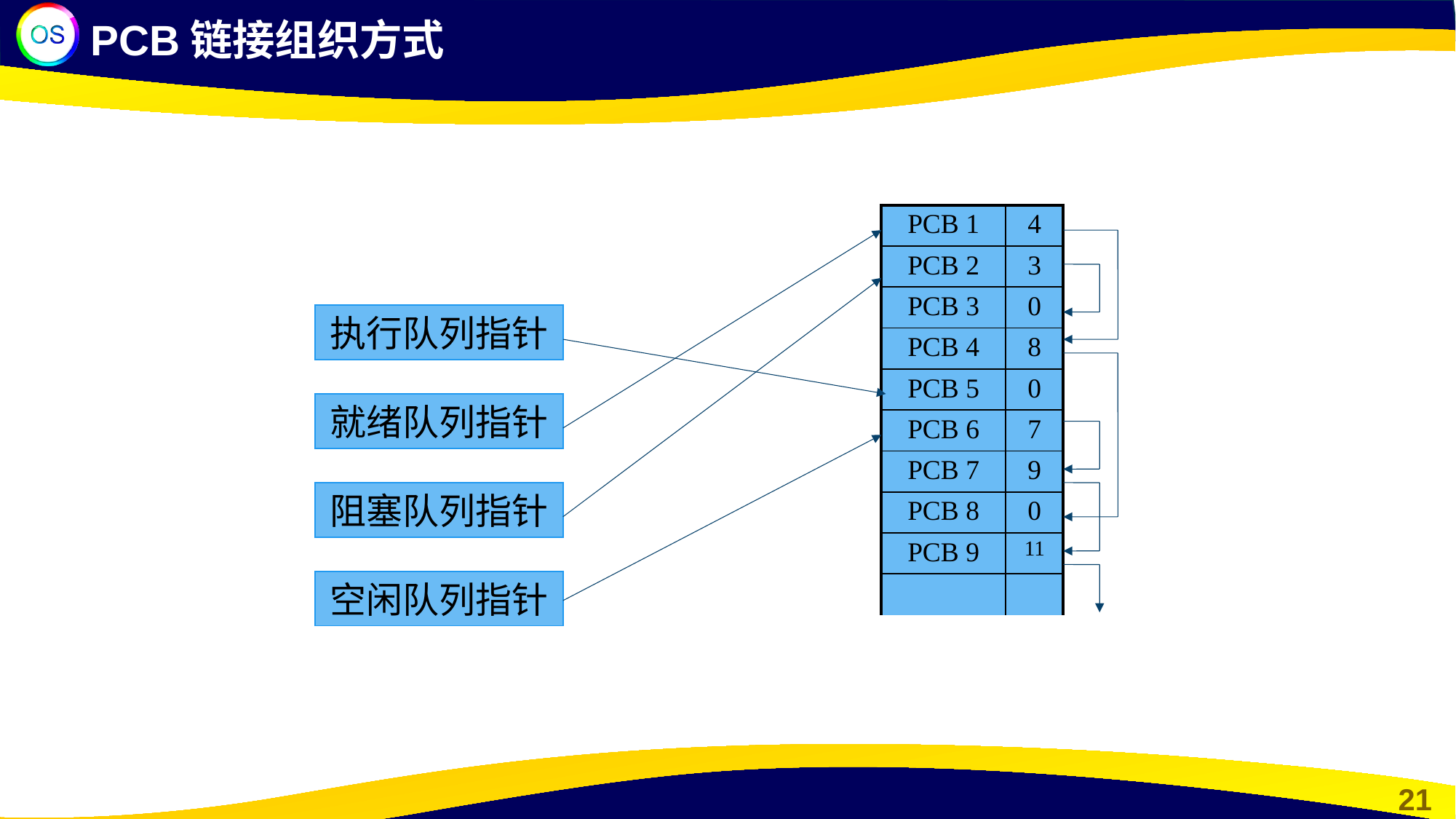

PCB链接组织方式
| PCB 1 | 4 |
| --- | --- |
| PCB 2 | 3 |
| PCB 3 | 0 |
| PCB 4 | 8 |
| PCB 5 | 0 |
| PCB 6 | 7 |
| PCB 7 | 9 |
| PCB 8 | 0 |
| PCB 9 | 11 |
|  |  |

执行队列指针

就绪队列指针

阻塞队列指针

空闲队列指针